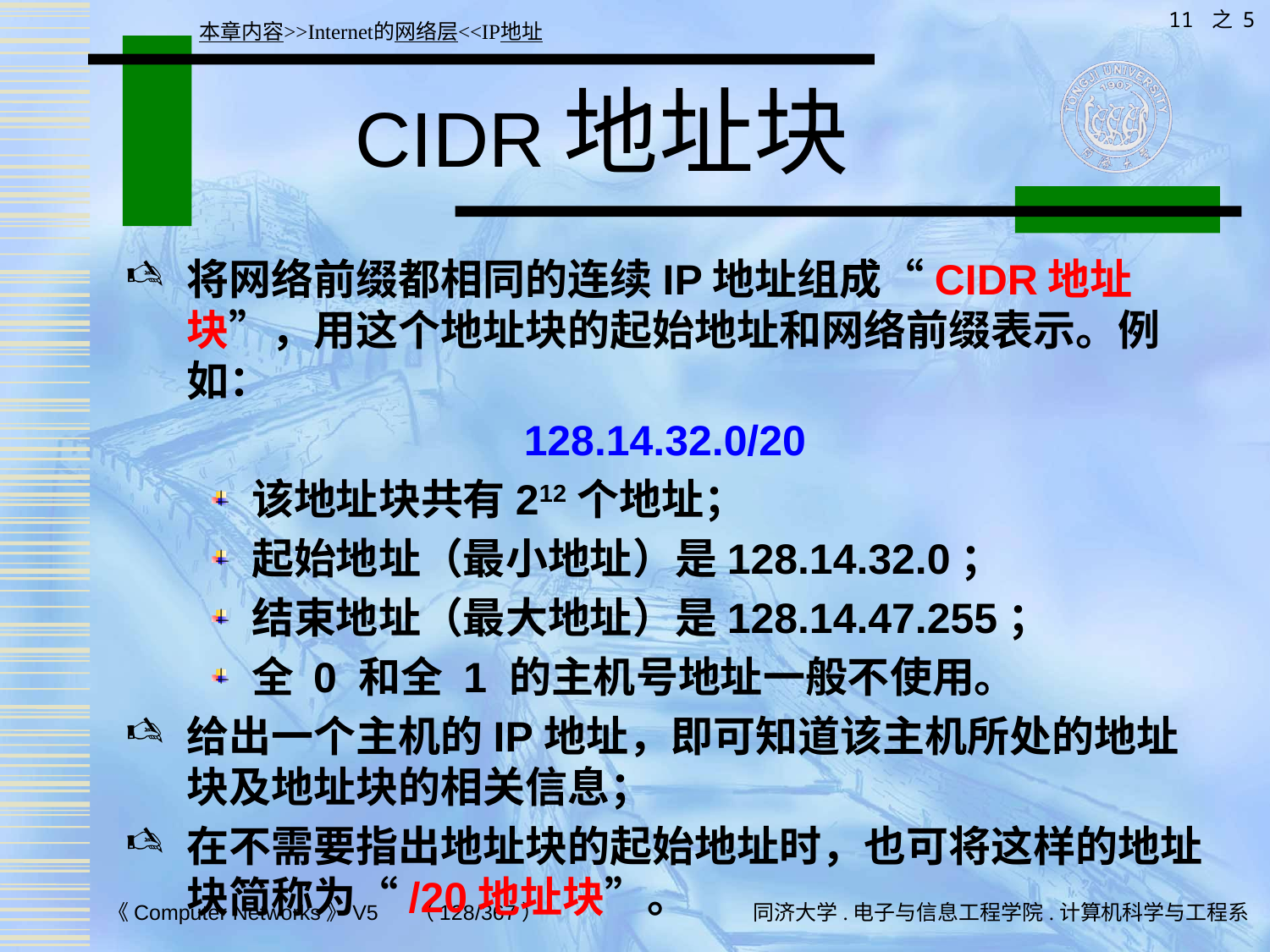

11 之 5
本章内容>>Internet的网络层<<IP地址
# CIDR地址块
将网络前缀都相同的连续IP地址组成“CIDR地址块”，用这个地址块的起始地址和网络前缀表示。例如：
128.14.32.0/20
该地址块共有212个地址；
起始地址（最小地址）是128.14.32.0；
结束地址（最大地址）是128.14.47.255；
全 0 和全 1 的主机号地址一般不使用。
给出一个主机的IP地址，即可知道该主机所处的地址块及地址块的相关信息；
在不需要指出地址块的起始地址时，也可将这样的地址块简称为“/20地址块”。